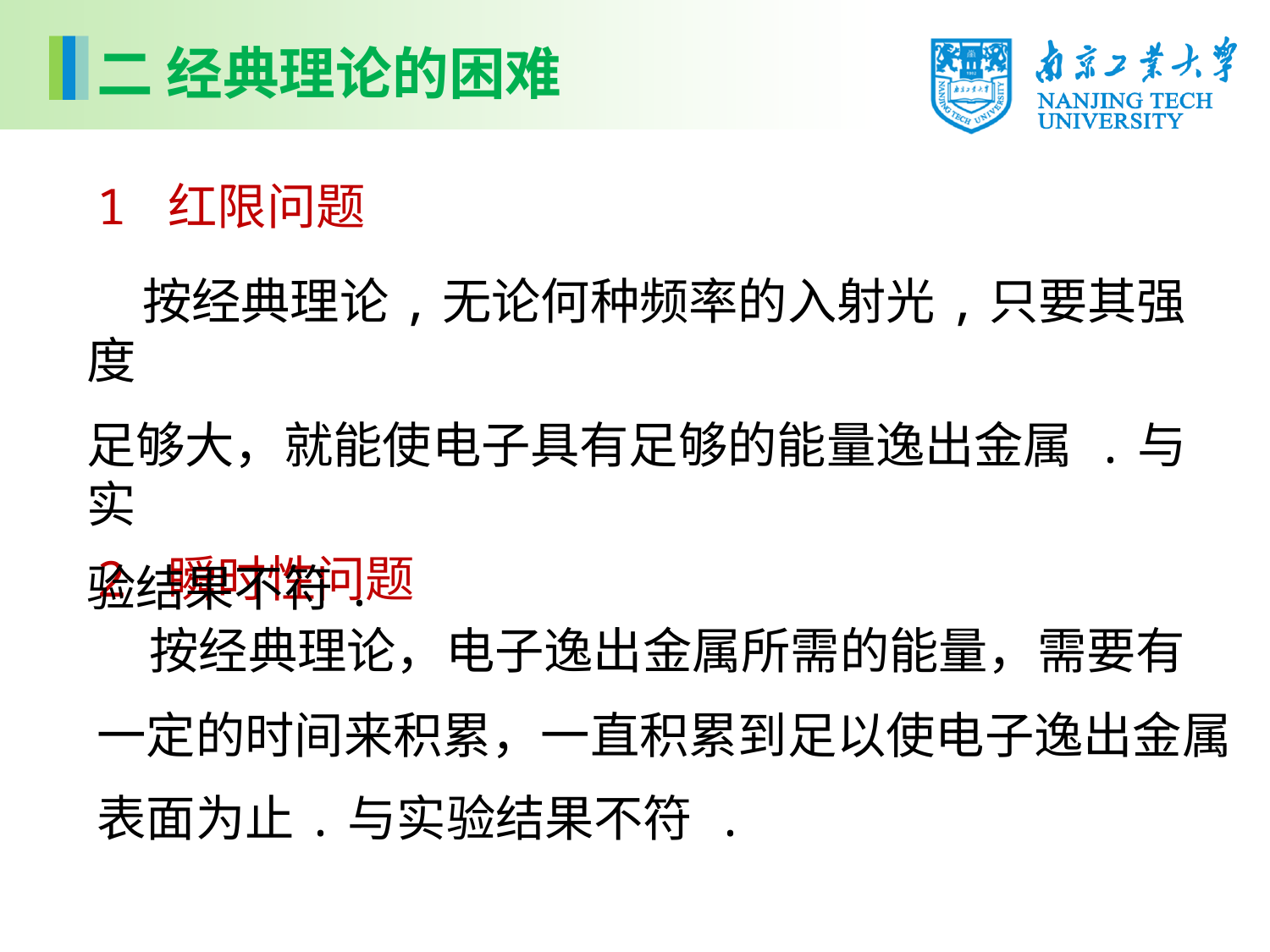

二 经典理论的困难
1 红限问题
    按经典理论,无论何种频率的入射光,只要其强度
足够大，就能使电子具有足够的能量逸出金属 .与实
验结果不符.
2 瞬时性问题
    按经典理论，电子逸出金属所需的能量，需要有
一定的时间来积累，一直积累到足以使电子逸出金属
表面为止.与实验结果不符 .